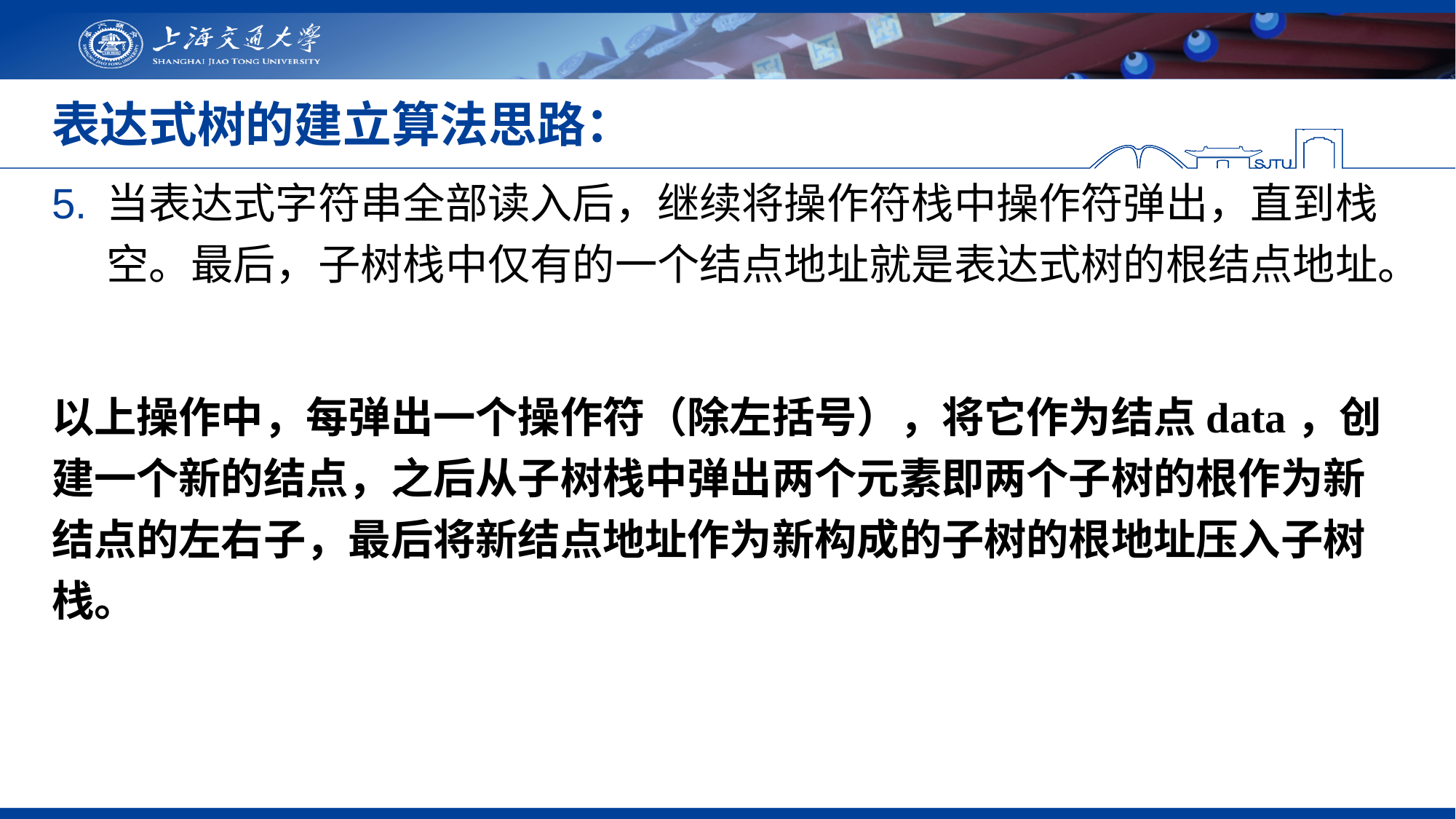

# 表达式树的建立算法思路：
当表达式字符串全部读入后，继续将操作符栈中操作符弹出，直到栈空。最后，子树栈中仅有的一个结点地址就是表达式树的根结点地址。

以上操作中，每弹出一个操作符（除左括号），将它作为结点data，创建一个新的结点，之后从子树栈中弹出两个元素即两个子树的根作为新结点的左右子，最后将新结点地址作为新构成的子树的根地址压入子树栈。